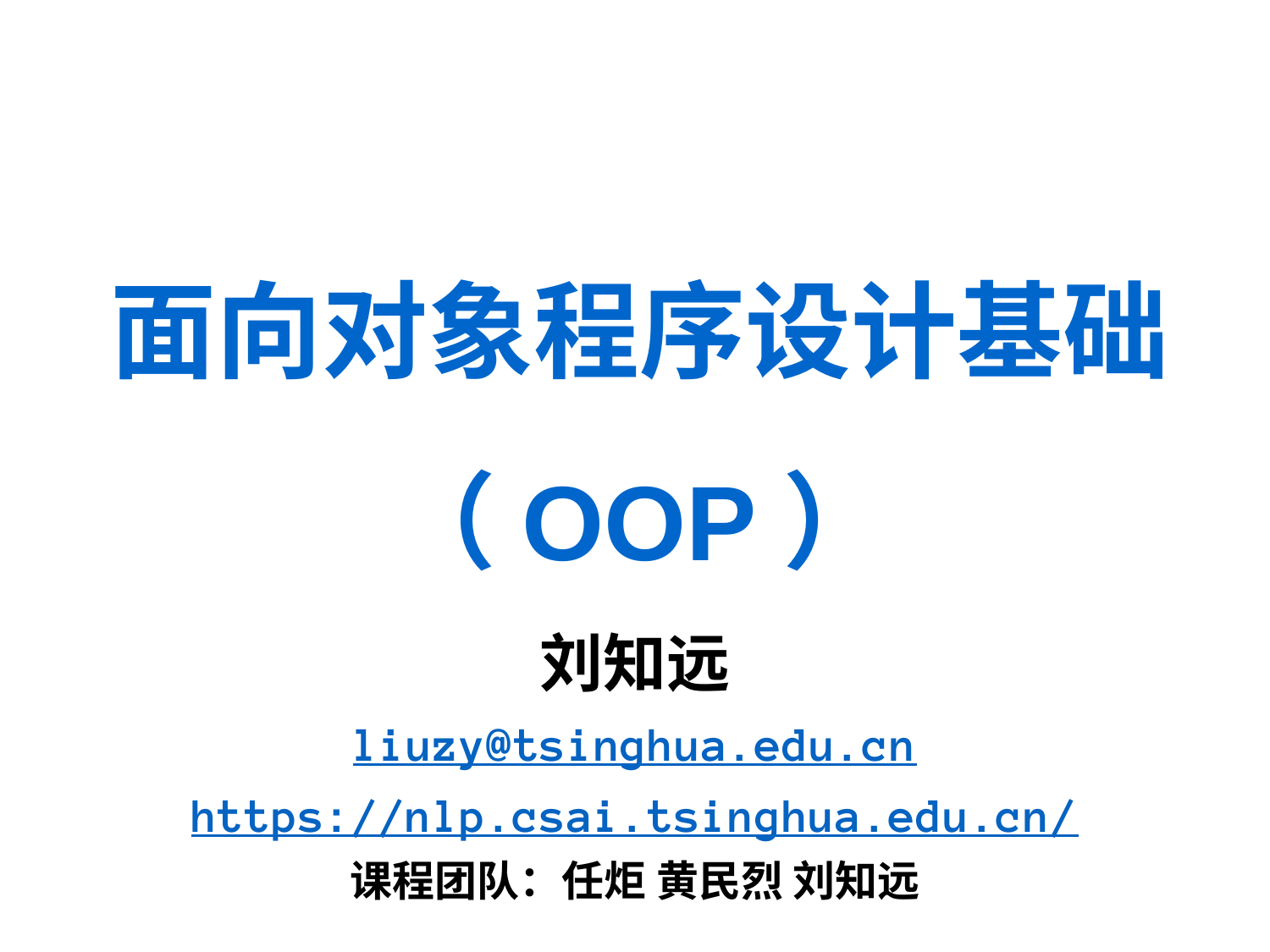

# 面向对象程序设计基础 （OOP）
刘知远
liuzy@tsinghua.edu.cn
https://nlp.csai.tsinghua.edu.cn/
课程团队：任炬 黄民烈 刘知远